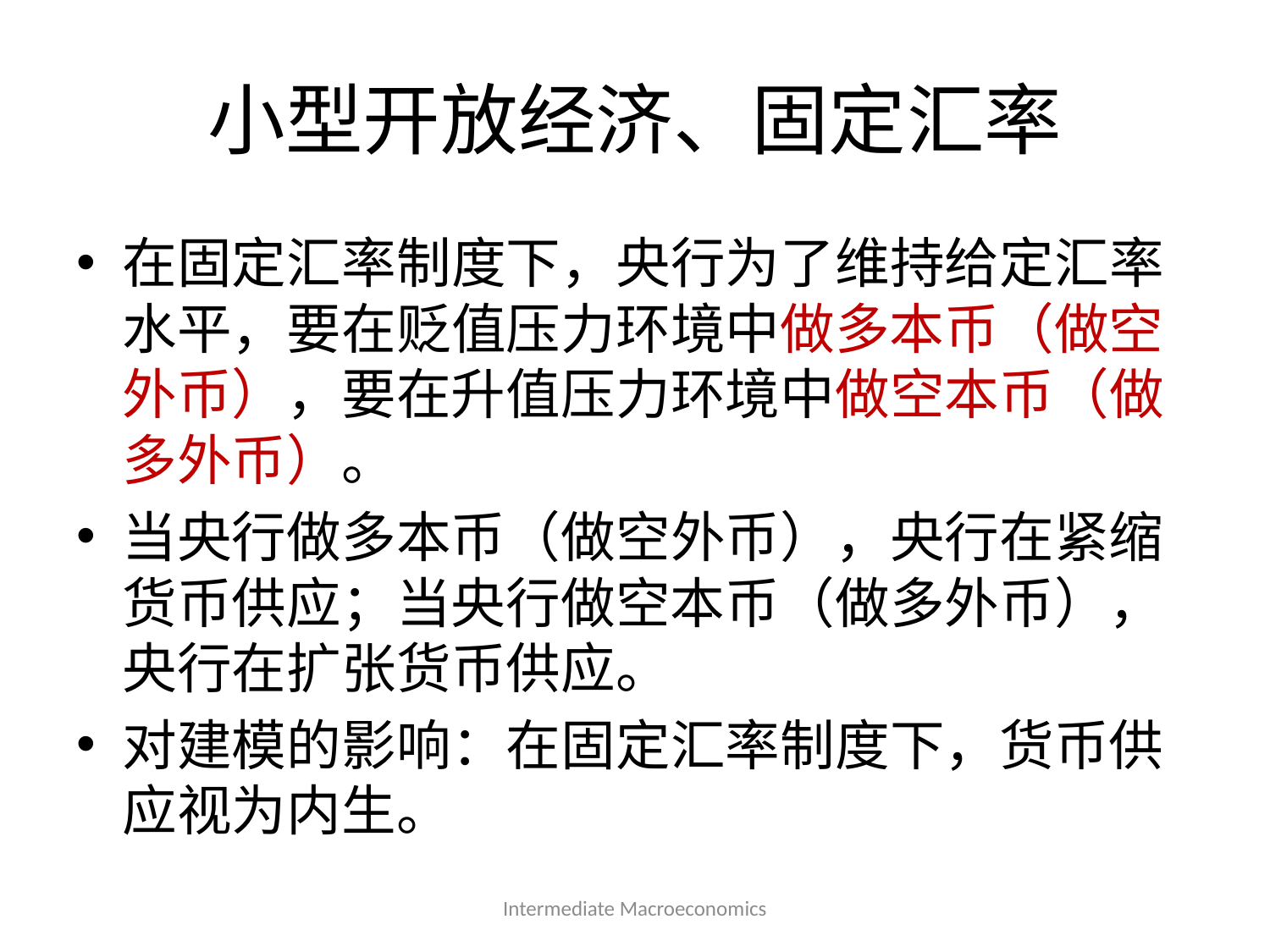

# 小型开放经济、固定汇率
在固定汇率制度下，央行为了维持给定汇率水平，要在贬值压力环境中做多本币（做空外币），要在升值压力环境中做空本币（做多外币）。
当央行做多本币（做空外币），央行在紧缩货币供应；当央行做空本币（做多外币），央行在扩张货币供应。
对建模的影响：在固定汇率制度下，货币供应视为内生。
Intermediate Macroeconomics